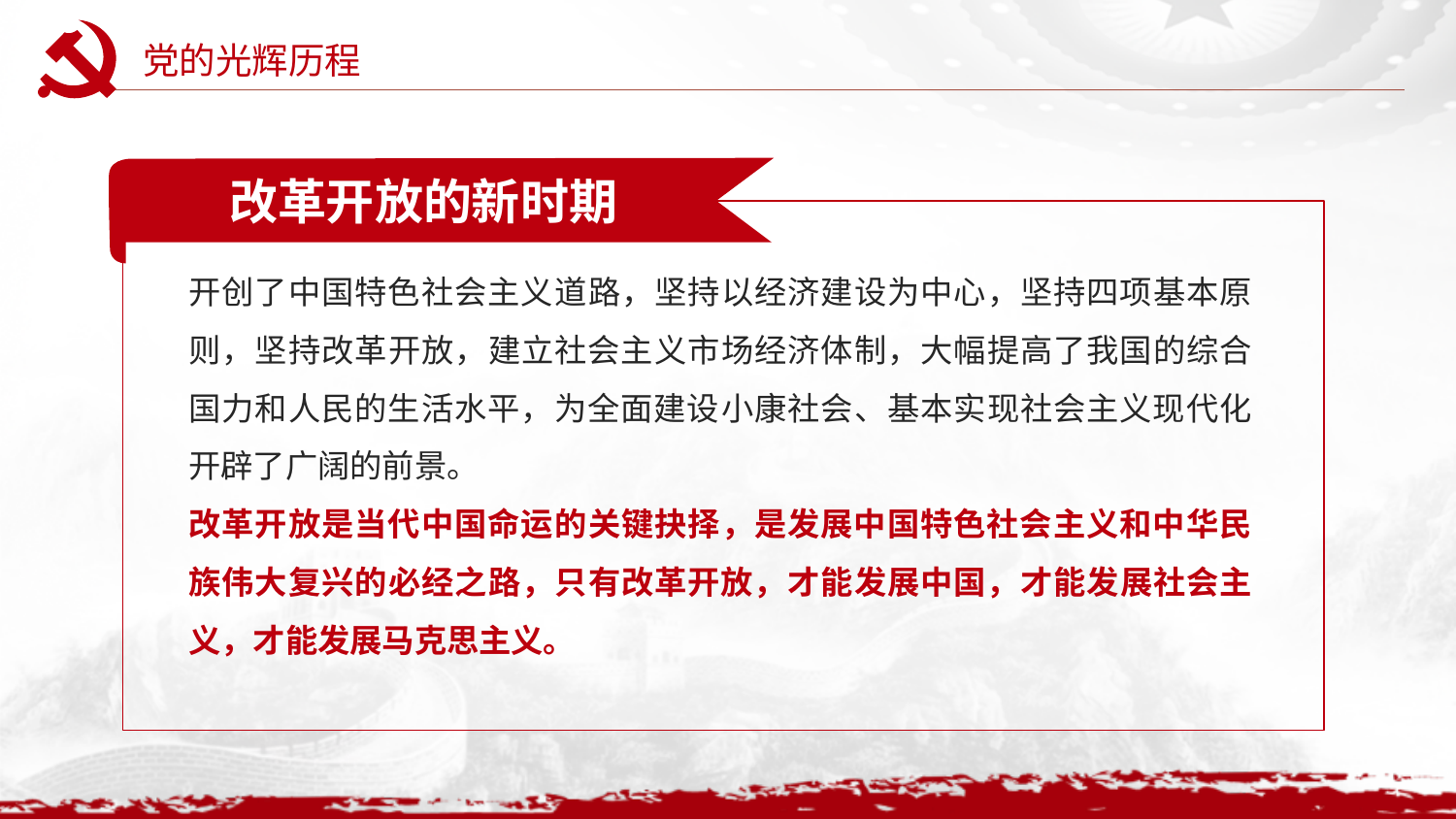

党的光辉历程

改革开放的新时期

开创了中国特色社会主义道路，坚持以经济建设为中心，坚持四项基本原则，坚持改革开放，建立社会主义市场经济体制，大幅提高了我国的综合国力和人民的生活水平，为全面建设小康社会、基本实现社会主义现代化开辟了广阔的前景。
改革开放是当代中国命运的关键抉择，是发展中国特色社会主义和中华民族伟大复兴的必经之路，只有改革开放，才能发展中国，才能发展社会主义，才能发展马克思主义。